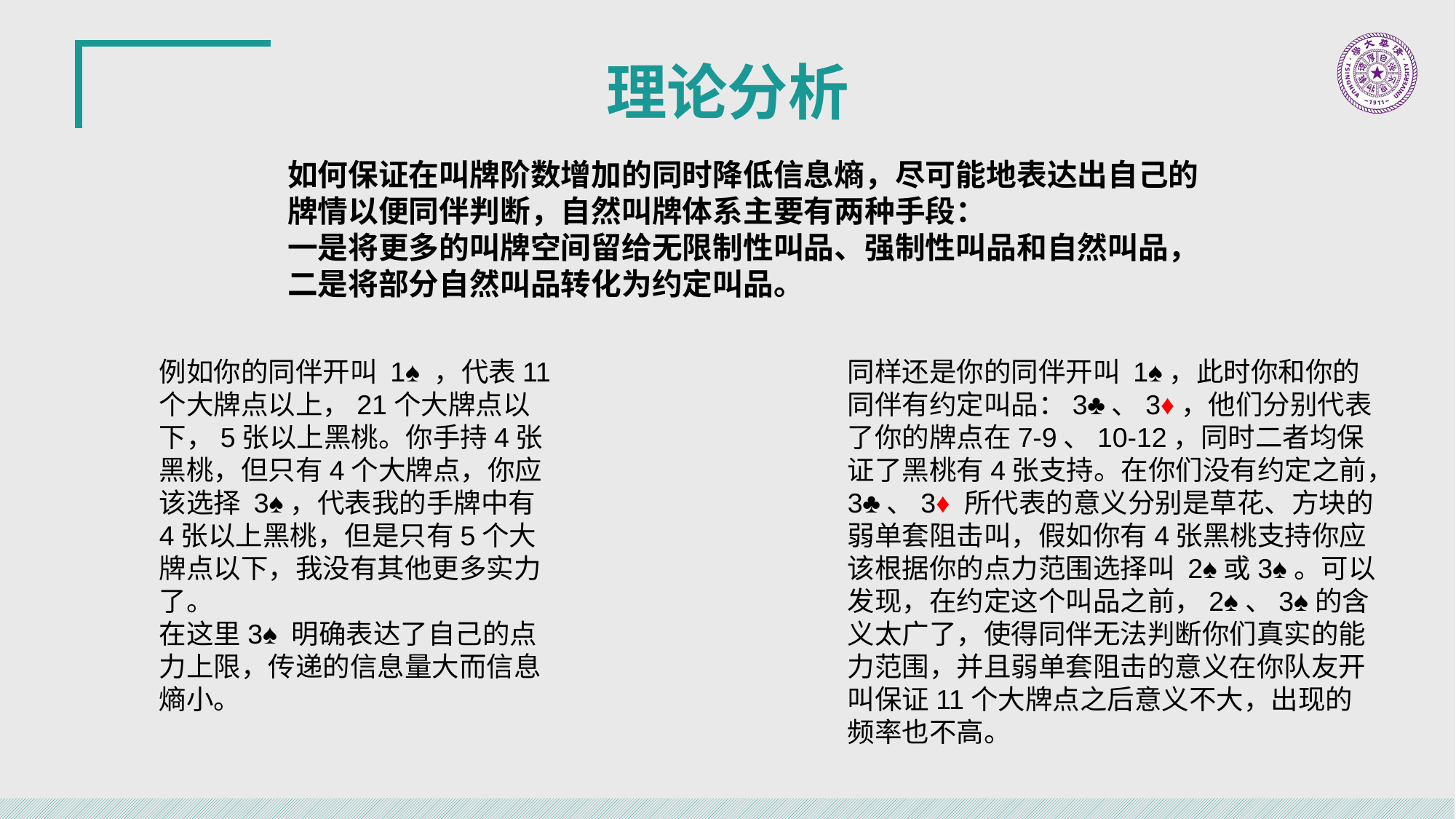

理论分析
如何保证在叫牌阶数增加的同时降低信息熵，尽可能地表达出自己的牌情以便同伴判断，自然叫牌体系主要有两种手段：
一是将更多的叫牌空间留给无限制性叫品、强制性叫品和自然叫品，二是将部分自然叫品转化为约定叫品。
例如你的同伴开叫 1♠ ，代表11个大牌点以上，21个大牌点以下，5张以上黑桃。你手持4张黑桃，但只有4个大牌点，你应该选择 3♠，代表我的手牌中有4张以上黑桃，但是只有5个大牌点以下，我没有其他更多实力了。
在这里3♠ 明确表达了自己的点力上限，传递的信息量大而信息熵小。
同样还是你的同伴开叫 1♠，此时你和你的同伴有约定叫品：3♣、3♦，他们分别代表了你的牌点在7-9、10-12，同时二者均保证了黑桃有4张支持。在你们没有约定之前，3♣、3♦ 所代表的意义分别是草花、方块的弱单套阻击叫，假如你有4张黑桃支持你应该根据你的点力范围选择叫 2♠或3♠。可以发现，在约定这个叫品之前，2♠、3♠的含义太广了，使得同伴无法判断你们真实的能力范围，并且弱单套阻击的意义在你队友开叫保证11个大牌点之后意义不大，出现的频率也不高。